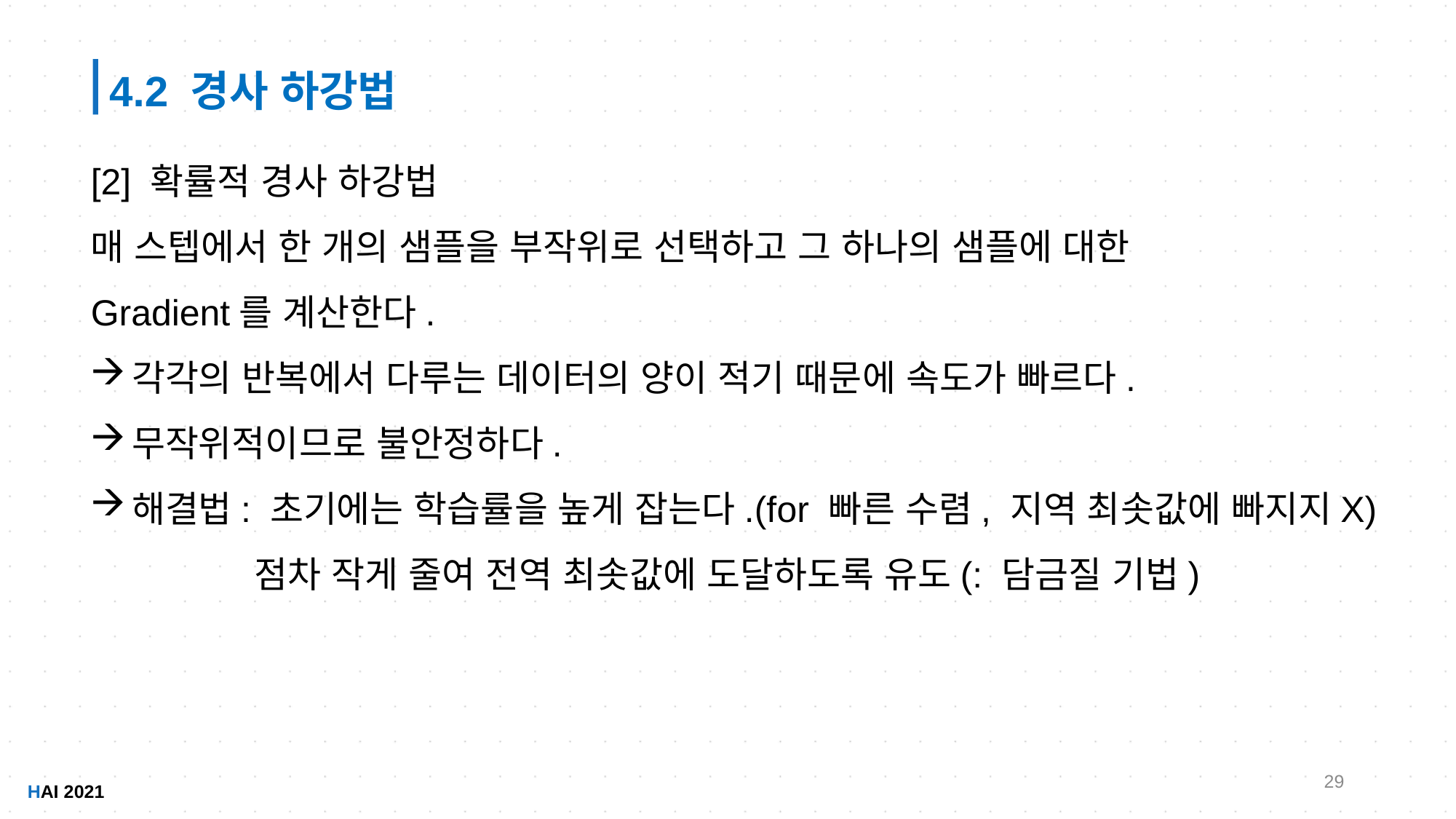

4.2 경사 하강법
[2] 확률적 경사 하강법
매 스텝에서 한 개의 샘플을 부작위로 선택하고 그 하나의 샘플에 대한
Gradient를 계산한다.
각각의 반복에서 다루는 데이터의 양이 적기 때문에 속도가 빠르다.
무작위적이므로 불안정하다.
해결법: 초기에는 학습률을 높게 잡는다.(for 빠른 수렴, 지역 최솟값에 빠지지X)
점차 작게 줄여 전역 최솟값에 도달하도록 유도(: 담금질 기법)
29
HAI 2021